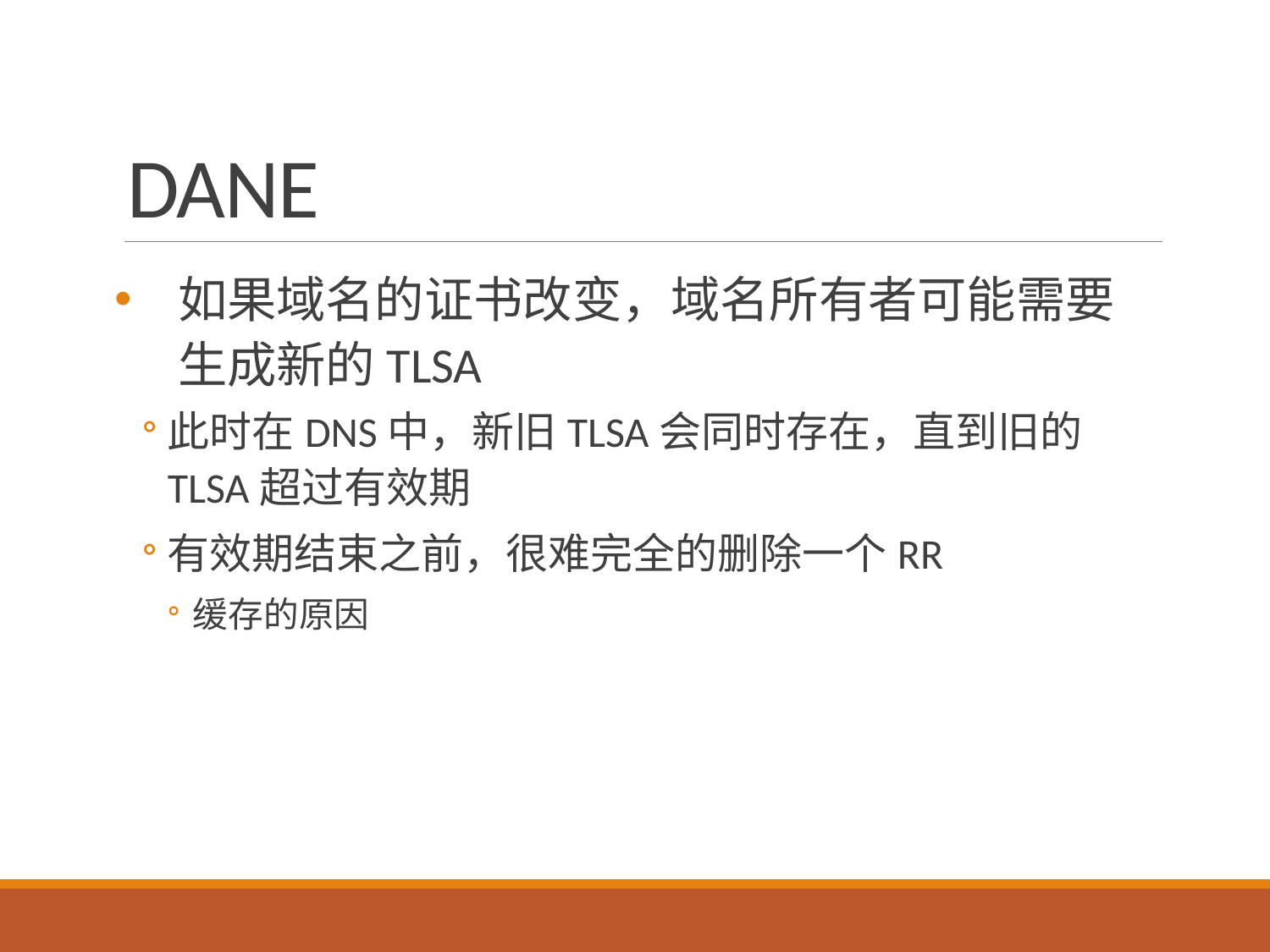

# DANE
如果域名的证书改变，域名所有者可能需要生成新的TLSA
此时在DNS中，新旧TLSA会同时存在，直到旧的TLSA超过有效期
有效期结束之前，很难完全的删除一个RR
缓存的原因